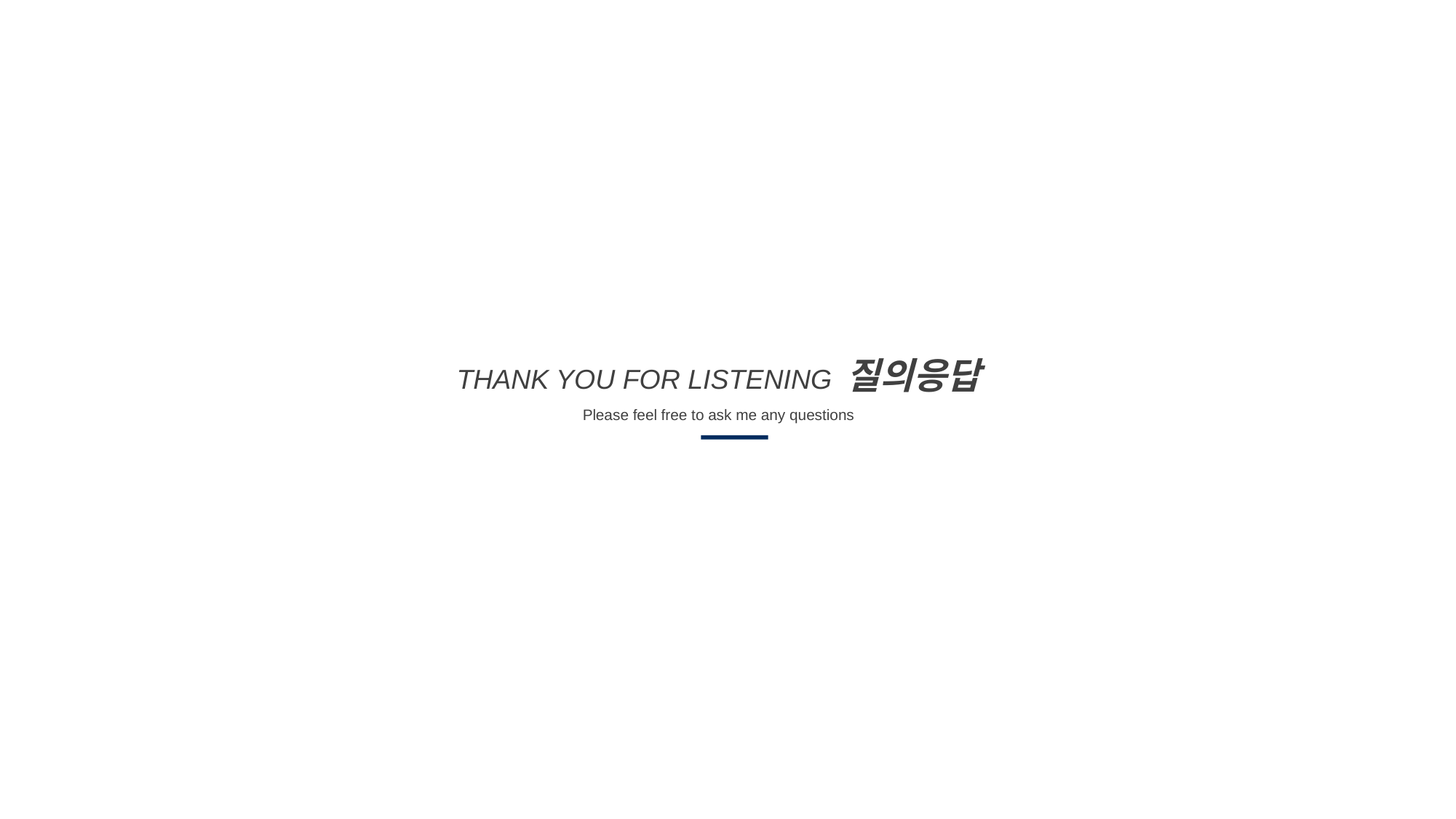

THANK YOU FOR LISTENING 질의응답
Please feel free to ask me any questions